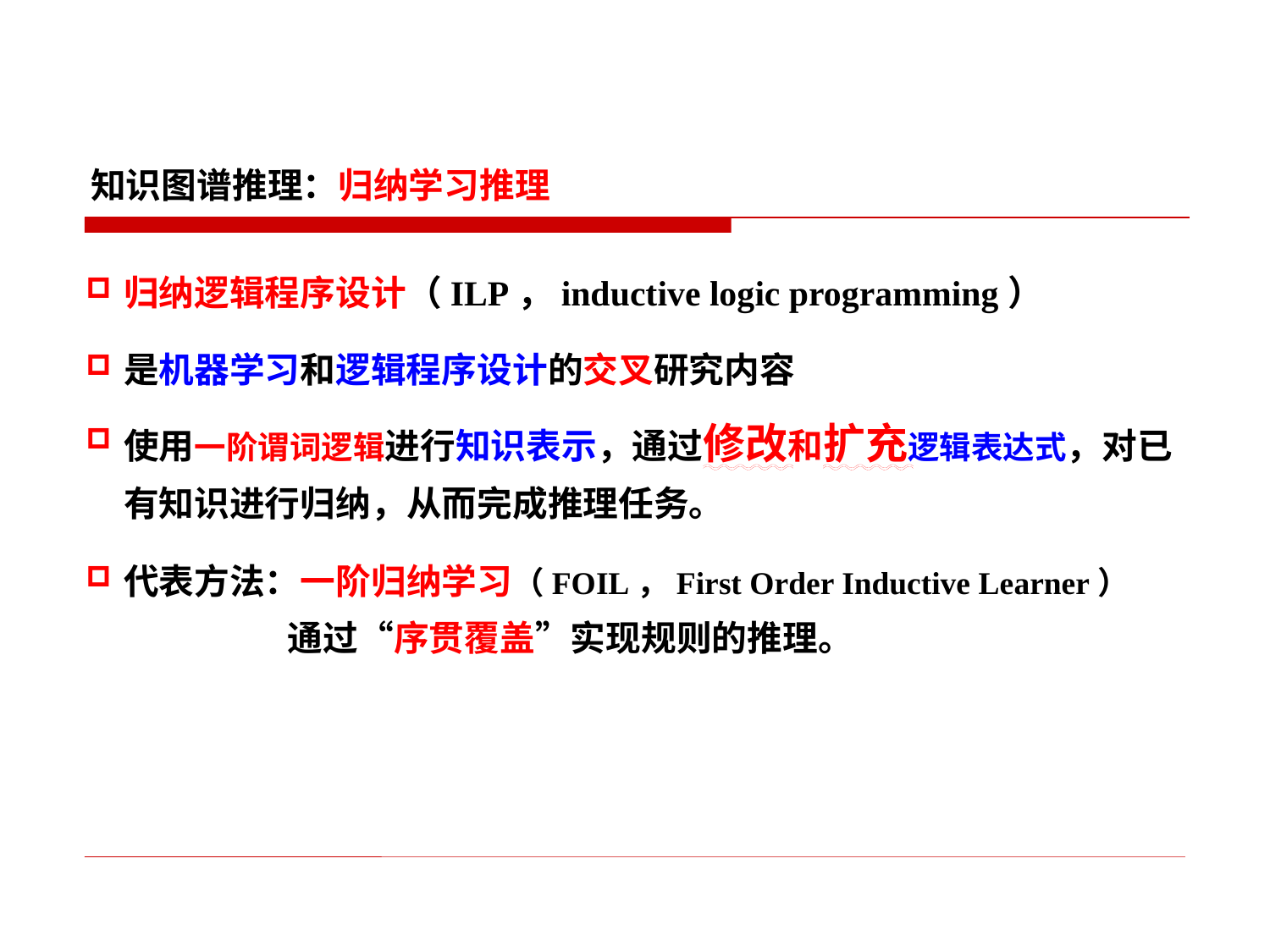

知识图谱推理：归纳学习推理
归纳逻辑程序设计（ILP，inductive logic programming）
是机器学习和逻辑程序设计的交叉研究内容
使用一阶谓词逻辑进行知识表示，通过修改和扩充逻辑表达式，对已有知识进行归纳，从而完成推理任务。
代表方法：一阶归纳学习（FOIL，First Order Inductive Learner）
                        通过“序贯覆盖”实现规则的推理。